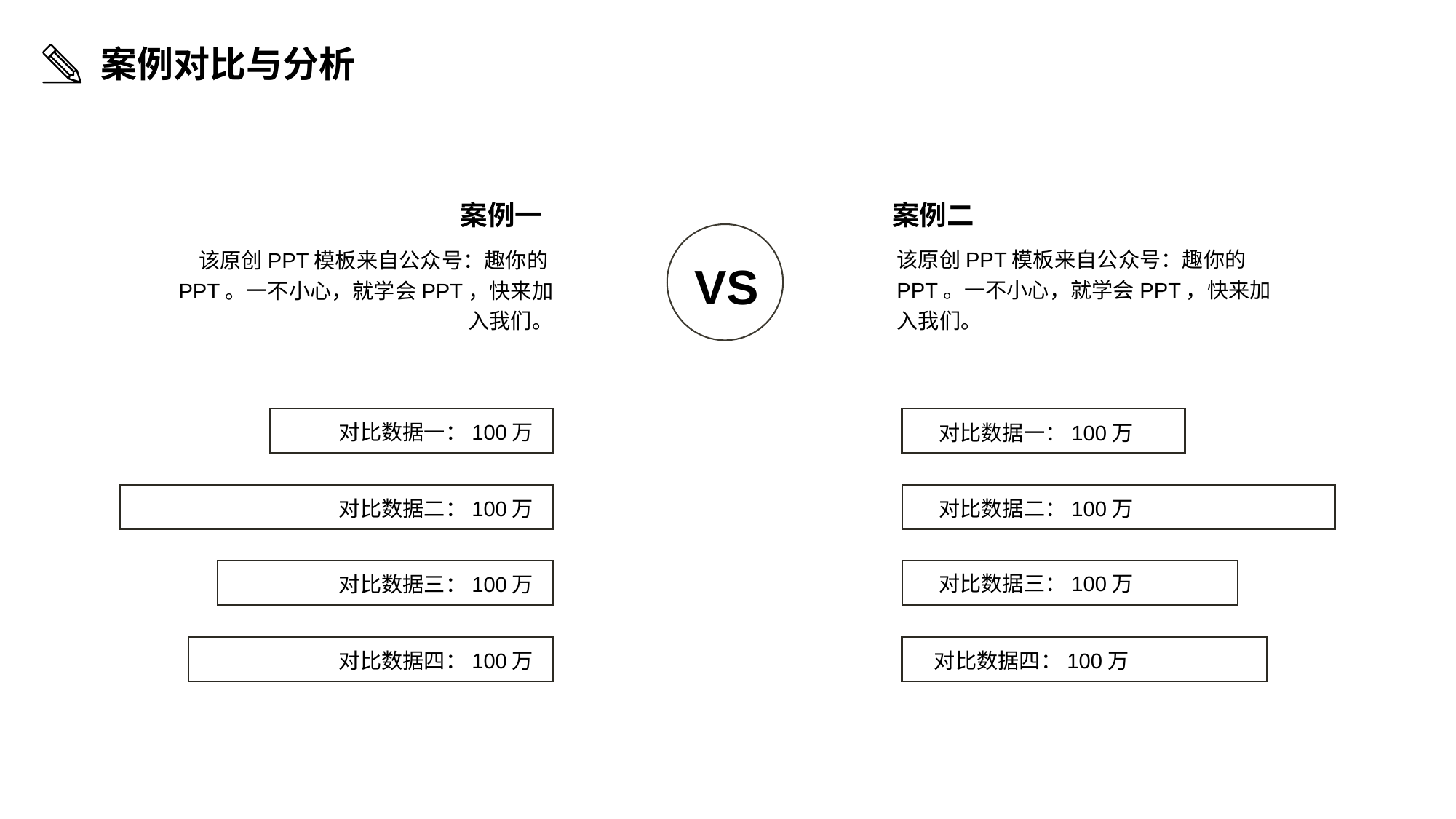

案例对比与分析

案例一
案例二

该原创PPT模板来自公众号：趣你的PPT。一不小心，就学会PPT，快来加入我们。
该原创PPT模板来自公众号：趣你的PPT。一不小心，就学会PPT，快来加入我们。
VS

对比数据一：100万
对比数据一：100万

对比数据二：100万
对比数据二：100万

对比数据三：100万
对比数据三：100万

对比数据四：100万
对比数据四：100万